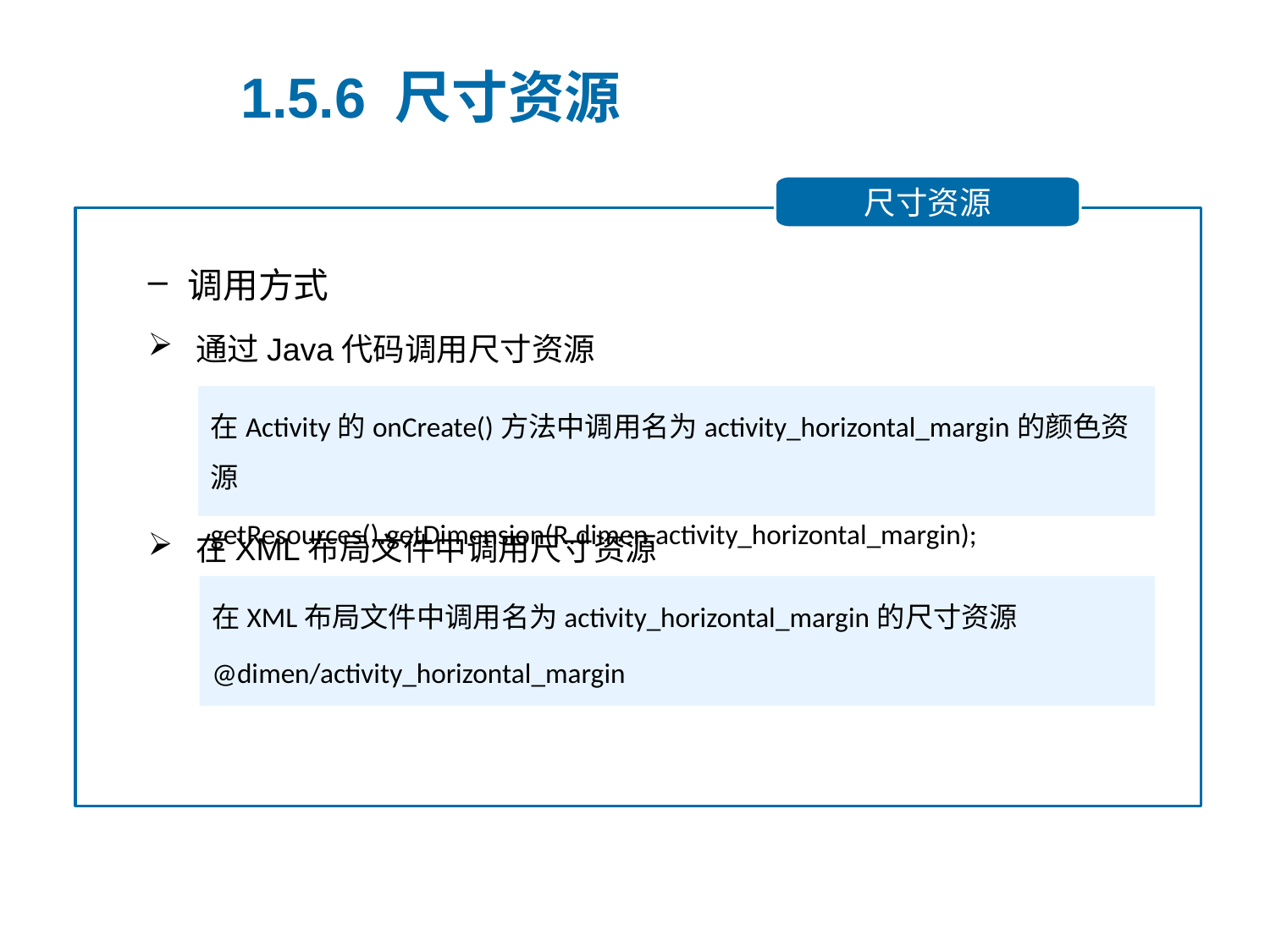

1.5.6 尺寸资源
尺寸资源

调用方式
通过Java代码调用尺寸资源

在XML布局文件中调用尺寸资源

在Activity的onCreate()方法中调用名为activity_horizontal_margin的颜色资源
getResources().getDimension(R.dimen.activity_horizontal_margin);
在XML布局文件中调用名为activity_horizontal_margin的尺寸资源
@dimen/activity_horizontal_margin